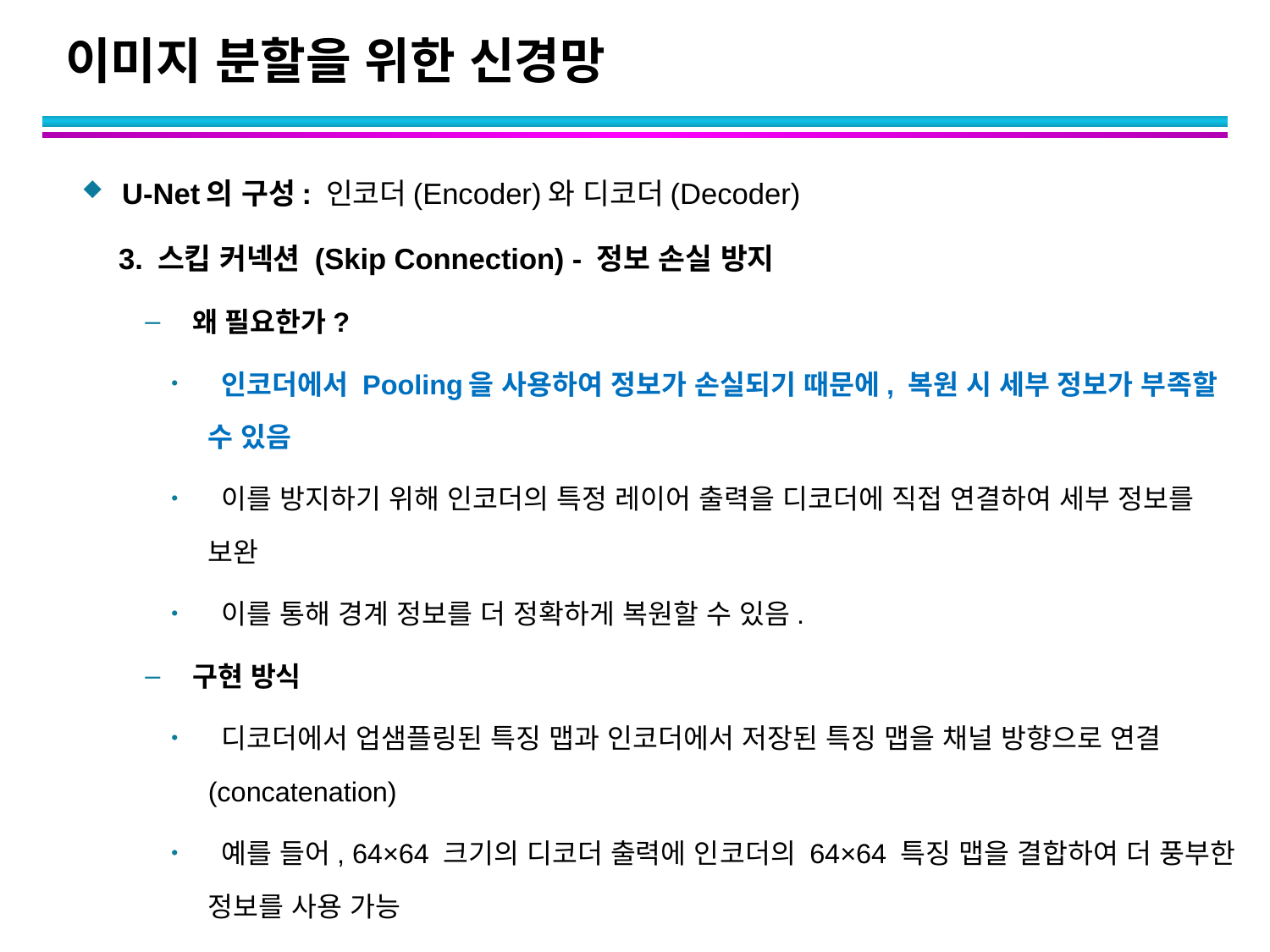

# 이미지 분할을 위한 신경망
U-Net의 구성: 인코더(Encoder)와 디코더(Decoder)
     3. 스킵 커넥션 (Skip Connection) - 정보 손실 방지
왜 필요한가?
 인코더에서 Pooling을 사용하여 정보가 손실되기 때문에, 복원 시 세부 정보가 부족할 수 있음
 이를 방지하기 위해 인코더의 특정 레이어 출력을 디코더에 직접 연결하여 세부 정보를 보완
 이를 통해 경계 정보를 더 정확하게 복원할 수 있음.
구현 방식
 디코더에서 업샘플링된 특징 맵과 인코더에서 저장된 특징 맵을 채널 방향으로 연결(concatenation)
 예를 들어, 64×64 크기의 디코더 출력에 인코더의 64×64 특징 맵을 결합하여 더 풍부한 정보를 사용 가능